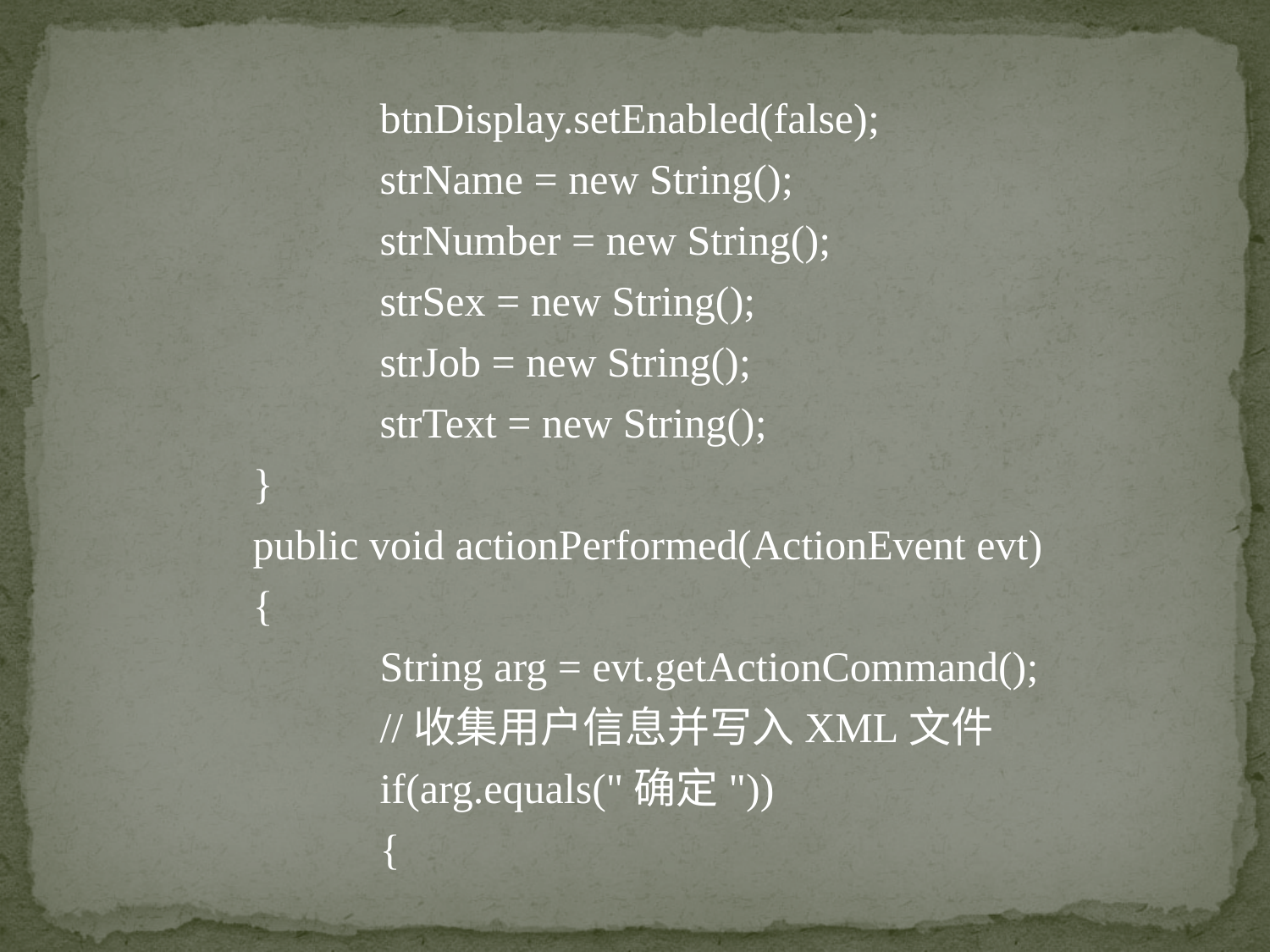

btnDisplay.setEnabled(false);
		strName = new String();
		strNumber = new String();
		strSex = new String();
		strJob = new String();
		strText = new String();
	}
	public void actionPerformed(ActionEvent evt)
	{
		String arg = evt.getActionCommand();
        		//收集用户信息并写入XML文件
		if(arg.equals("确定"))
		{